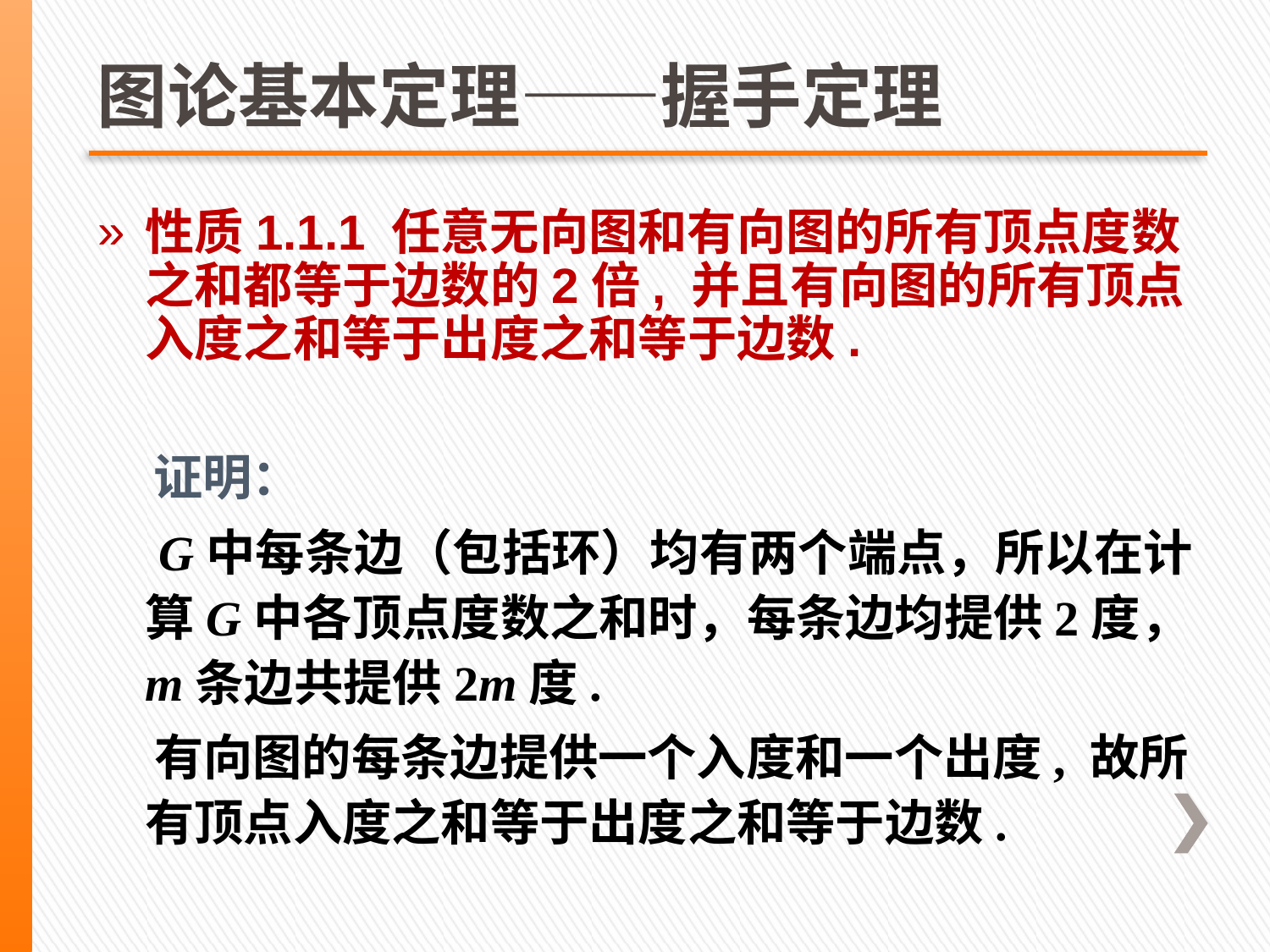

# 图论基本定理——握手定理
性质1.1.1 任意无向图和有向图的所有顶点度数之和都等于边数的2倍, 并且有向图的所有顶点入度之和等于出度之和等于边数.

    证明：
     G中每条边（包括环）均有两个端点，所以在计算G中各顶点度数之和时，每条边均提供2度，m条边共提供2m度.
    有向图的每条边提供一个入度和一个出度, 故所有顶点入度之和等于出度之和等于边数.